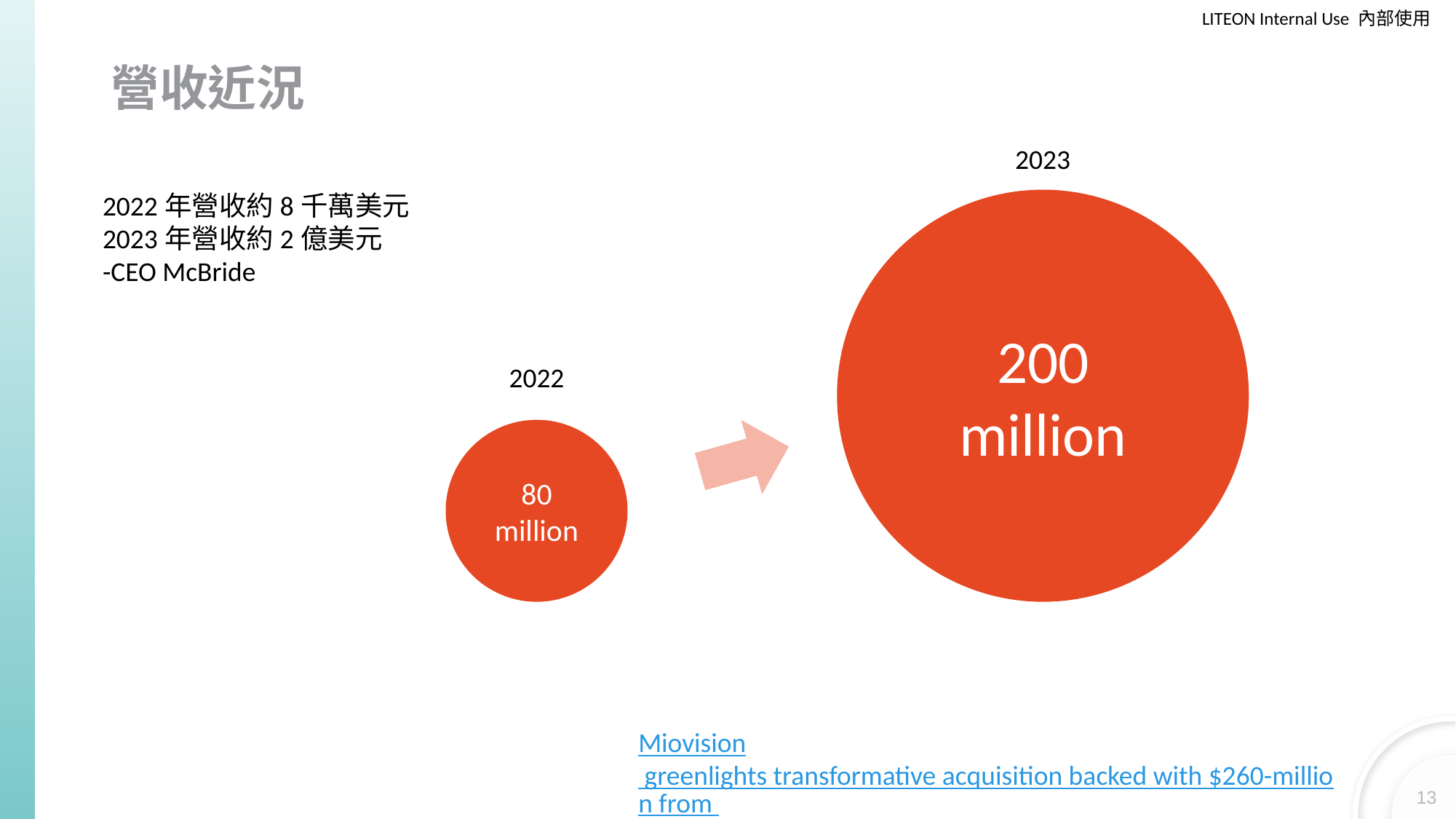

# 營收近況
2023
2022年營收約8千萬美元
2023年營收約2億美元
-CEO McBride
200 million
2022
80 million

Miovision greenlights transformative acquisition backed with $260-million from Maverix, Telus, EDC - The Globe and Mail
13